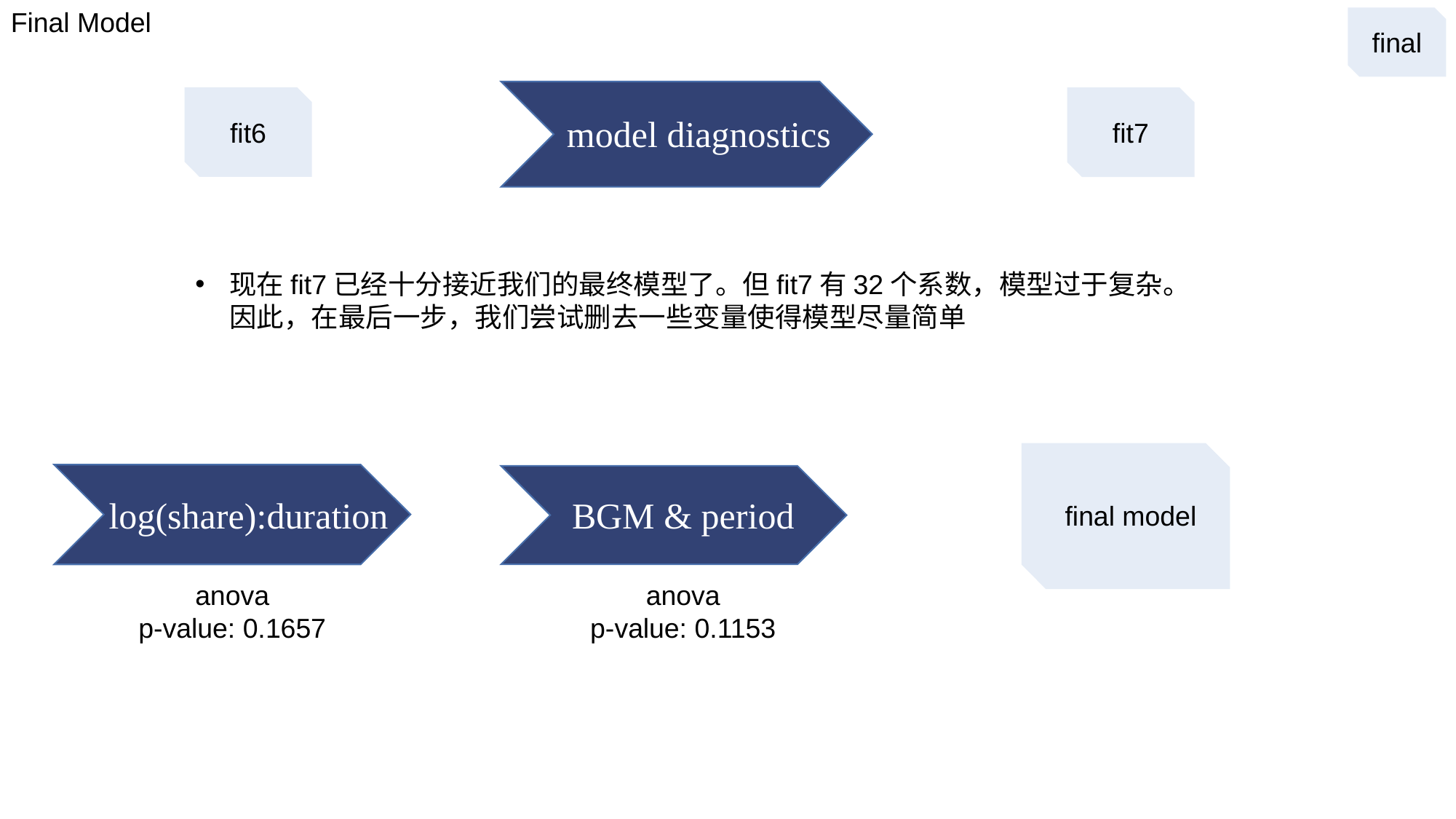

Final Model

final

model diagnostics

fit6

fit7
现在fit7已经十分接近我们的最终模型了。但fit7有32个系数，模型过于复杂。因此，在最后一步，我们尝试删去一些变量使得模型尽量简单

final model

log(share):duration

BGM & period
anova
p-value: 0.1153
anova
p-value: 0.1657